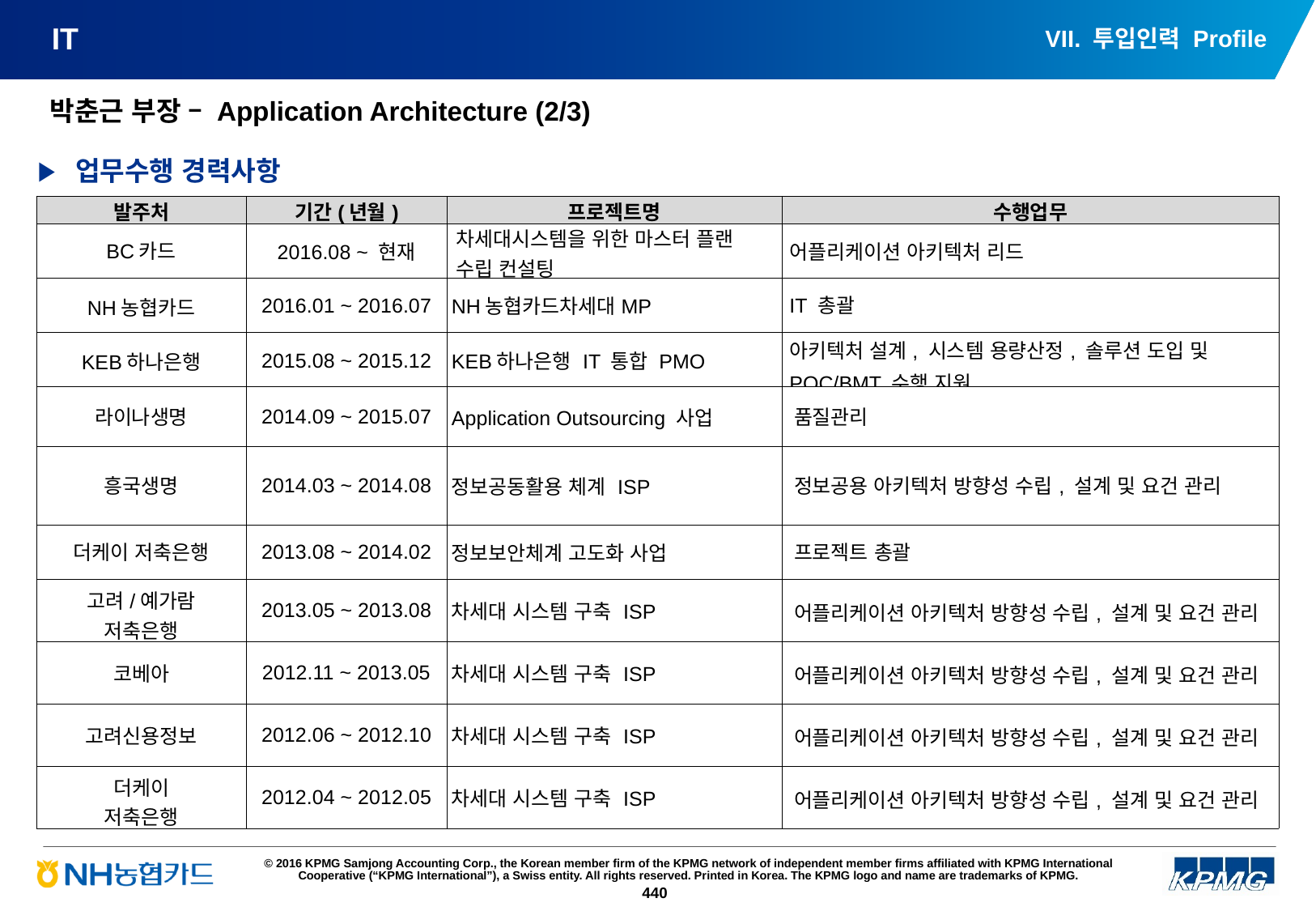

VII. 투입인력 Profile
# IT
박춘근 부장 – Application Architecture (2/3)
업무수행 경력사항
| 발주처 | 기간(년월) | 프로젝트명 | 수행업무 |
| --- | --- | --- | --- |
| BC카드 | 2016.08 ~ 현재 | 차세대시스템을 위한 마스터 플랜 수립 컨설팅 | 어플리케이션 아키텍처 리드 |
| NH농협카드 | 2016.01 ~ 2016.07 | NH농협카드차세대MP | IT 총괄 |
| KEB하나은행 | 2015.08 ~ 2015.12 | KEB하나은행 IT 통합 PMO | 아키텍처 설계, 시스템 용량산정, 솔루션 도입 및 POC/BMT 수행 지원 |
| 라이나생명 | 2014.09 ~ 2015.07 | Application Outsourcing 사업 | 품질관리 |
| 흥국생명 | 2014.03 ~ 2014.08 | 정보공동활용 체계 ISP | 정보공용 아키텍처 방향성 수립, 설계 및 요건 관리 |
| 더케이 저축은행 | 2013.08 ~ 2014.02 | 정보보안체계 고도화 사업 | 프로젝트 총괄 |
| 고려/예가람 저축은행 | 2013.05 ~ 2013.08 | 차세대 시스템 구축 ISP | 어플리케이션 아키텍처 방향성 수립, 설계 및 요건 관리 |
| 코베아 | 2012.11 ~ 2013.05 | 차세대 시스템 구축 ISP | 어플리케이션 아키텍처 방향성 수립, 설계 및 요건 관리 |
| 고려신용정보 | 2012.06 ~ 2012.10 | 차세대 시스템 구축 ISP | 어플리케이션 아키텍처 방향성 수립, 설계 및 요건 관리 |
| 더케이 저축은행 | 2012.04 ~ 2012.05 | 차세대 시스템 구축 ISP | 어플리케이션 아키텍처 방향성 수립, 설계 및 요건 관리 |